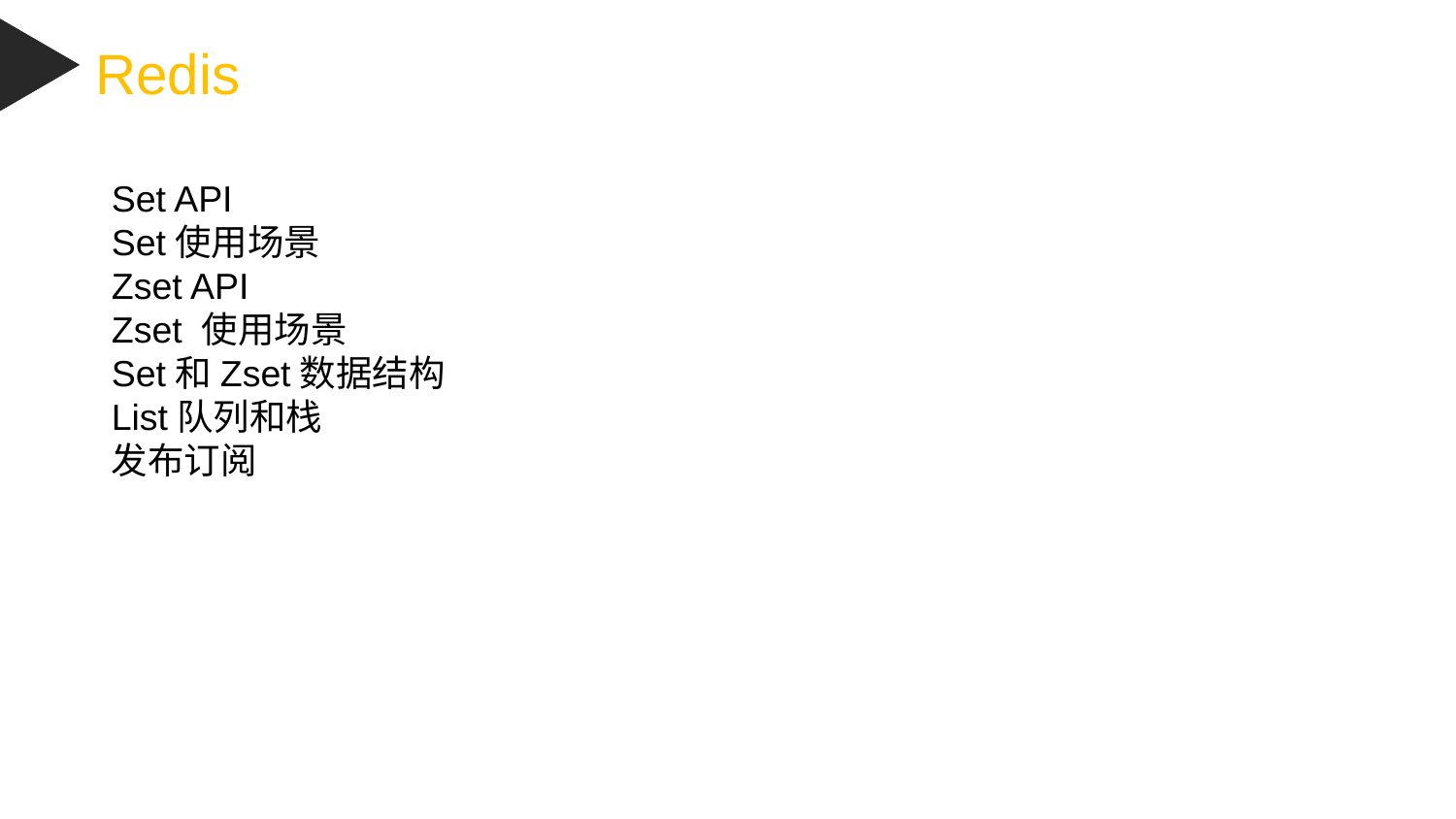

Redis
Set API
Set使用场景
Zset API
Zset 使用场景
Set和Zset数据结构
List队列和栈
发布订阅